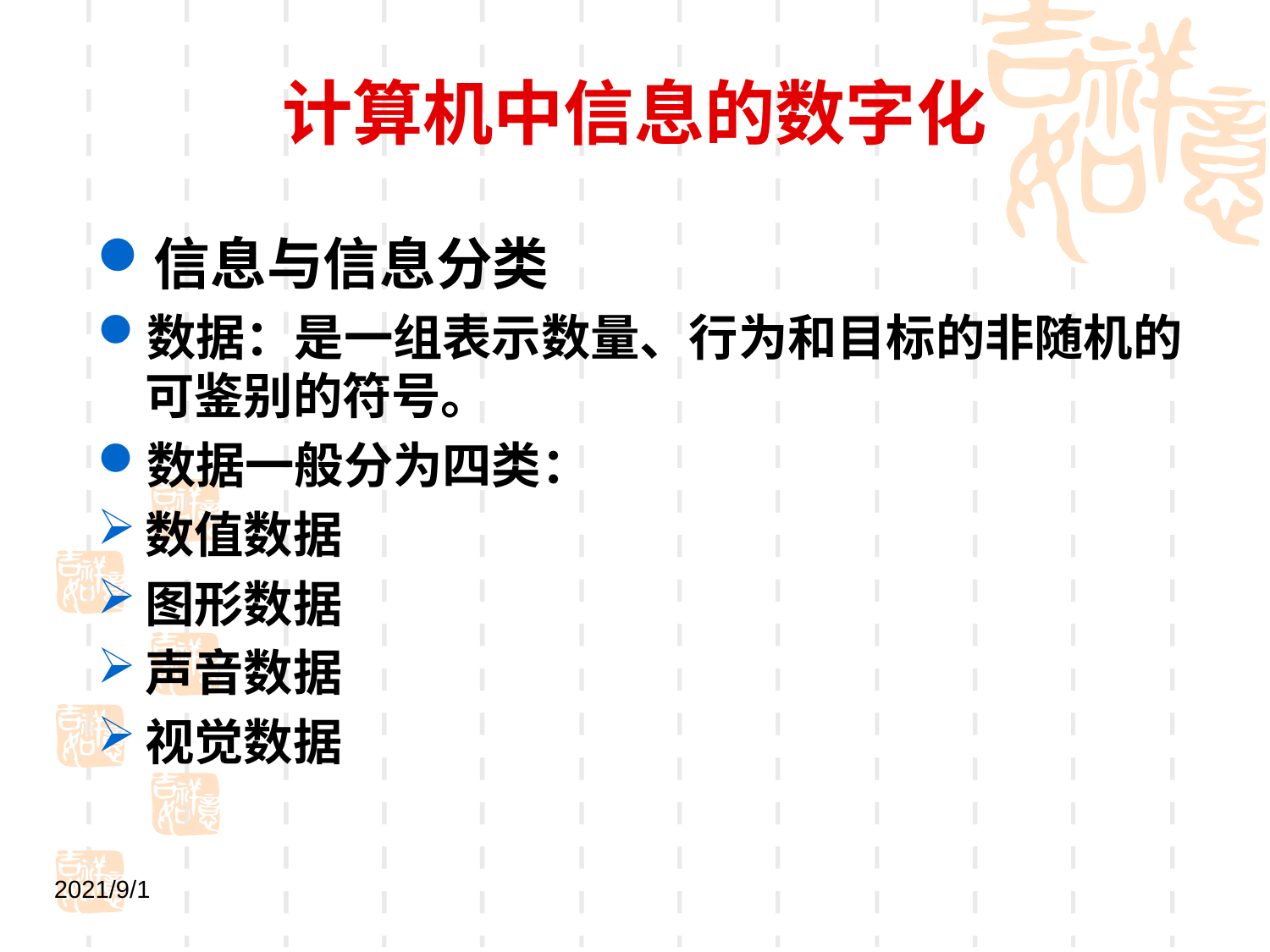

# 计算机中信息的数字化
信息与信息分类
数据：是一组表示数量、行为和目标的非随机的可鉴别的符号。
数据一般分为四类：
数值数据
图形数据
声音数据
视觉数据
2021/9/1